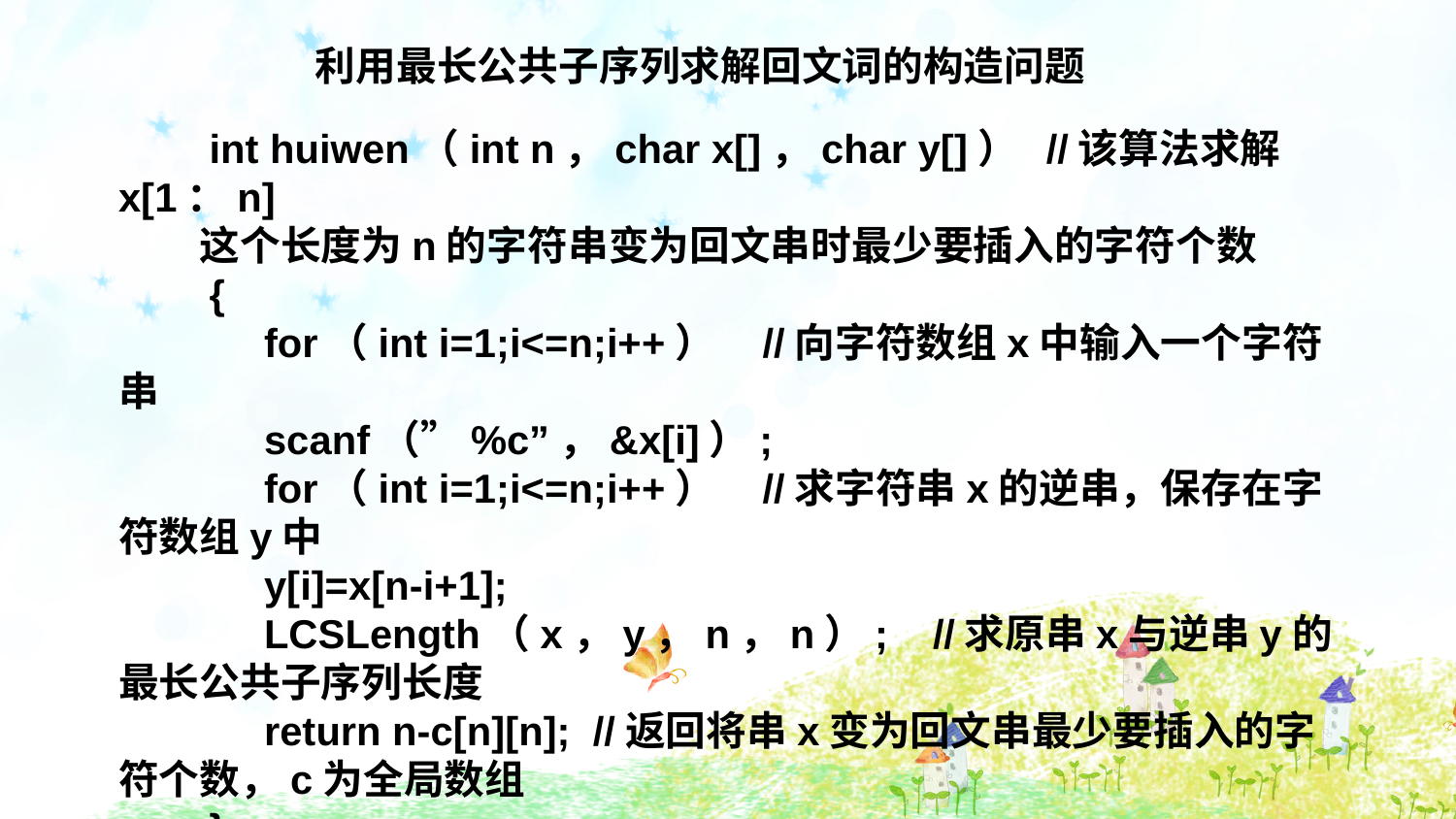

利用最长公共子序列求解回文词的构造问题
　　int huiwen（int n，char x[]，char y[]）  //该算法求解x[1：n]
　　这个长度为n的字符串变为回文串时最少要插入的字符个数
　　{
　　	for（int i=1;i<=n;i++）    //向字符数组x中输入一个字符串
　　	scanf（”%c”，&x[i]）;
　　	for（int i=1;i<=n;i++）    //求字符串x的逆串，保存在字符数组y中
　　 	y[i]=x[n-i+1];
　　 	LCSLength（x，y，n，n）;    //求原串x与逆串y的最长公共子序列长度
　　	return n-c[n][n];  //返回将串x变为回文串最少要插入的字符个数，c为全局数组
　　}